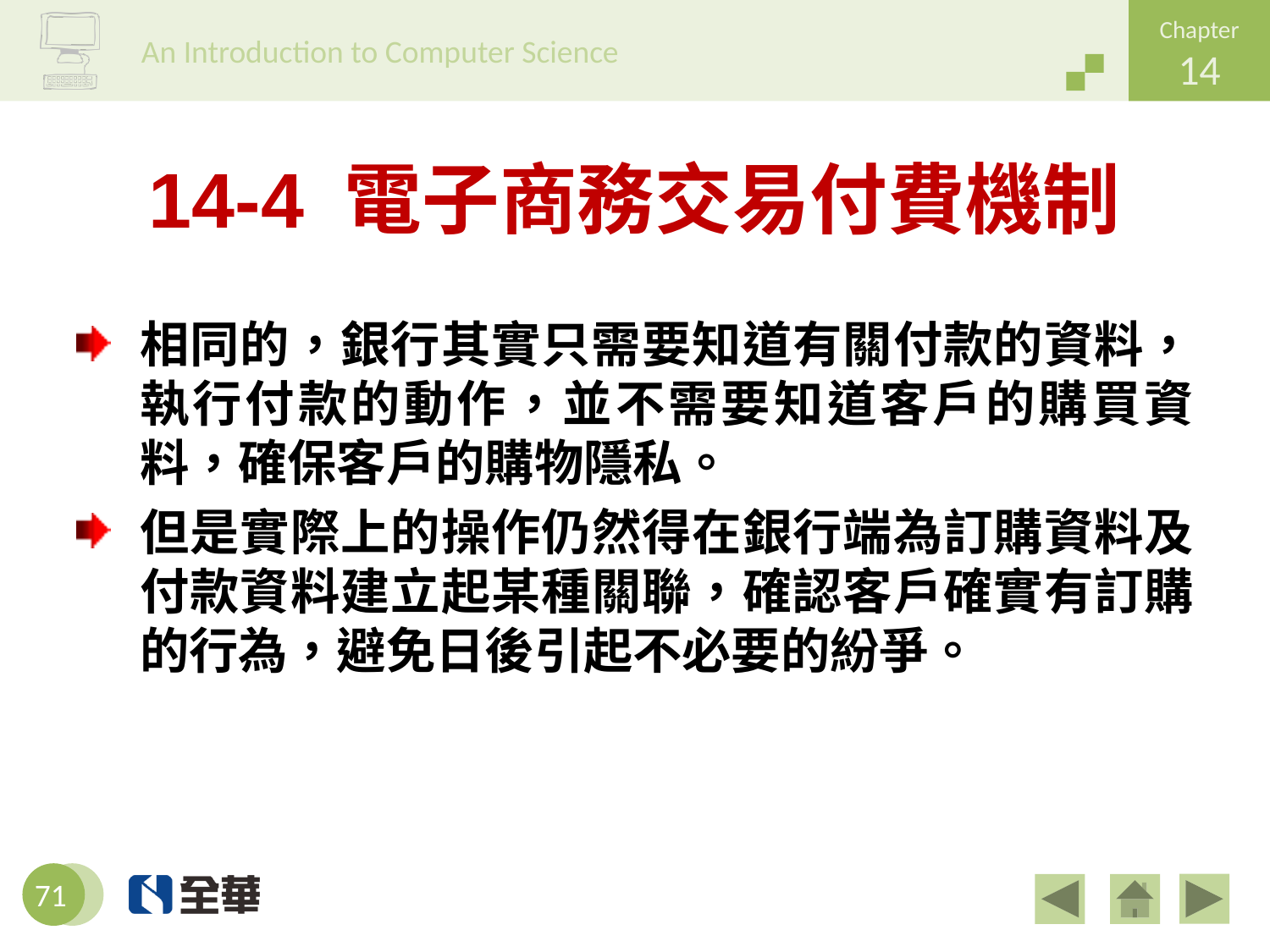

# 14-4 電子商務交易付費機制
相同的，銀行其實只需要知道有關付款的資料，執行付款的動作，並不需要知道客戶的購買資料，確保客戶的購物隱私。
但是實際上的操作仍然得在銀行端為訂購資料及付款資料建立起某種關聯，確認客戶確實有訂購的行為，避免日後引起不必要的紛爭。